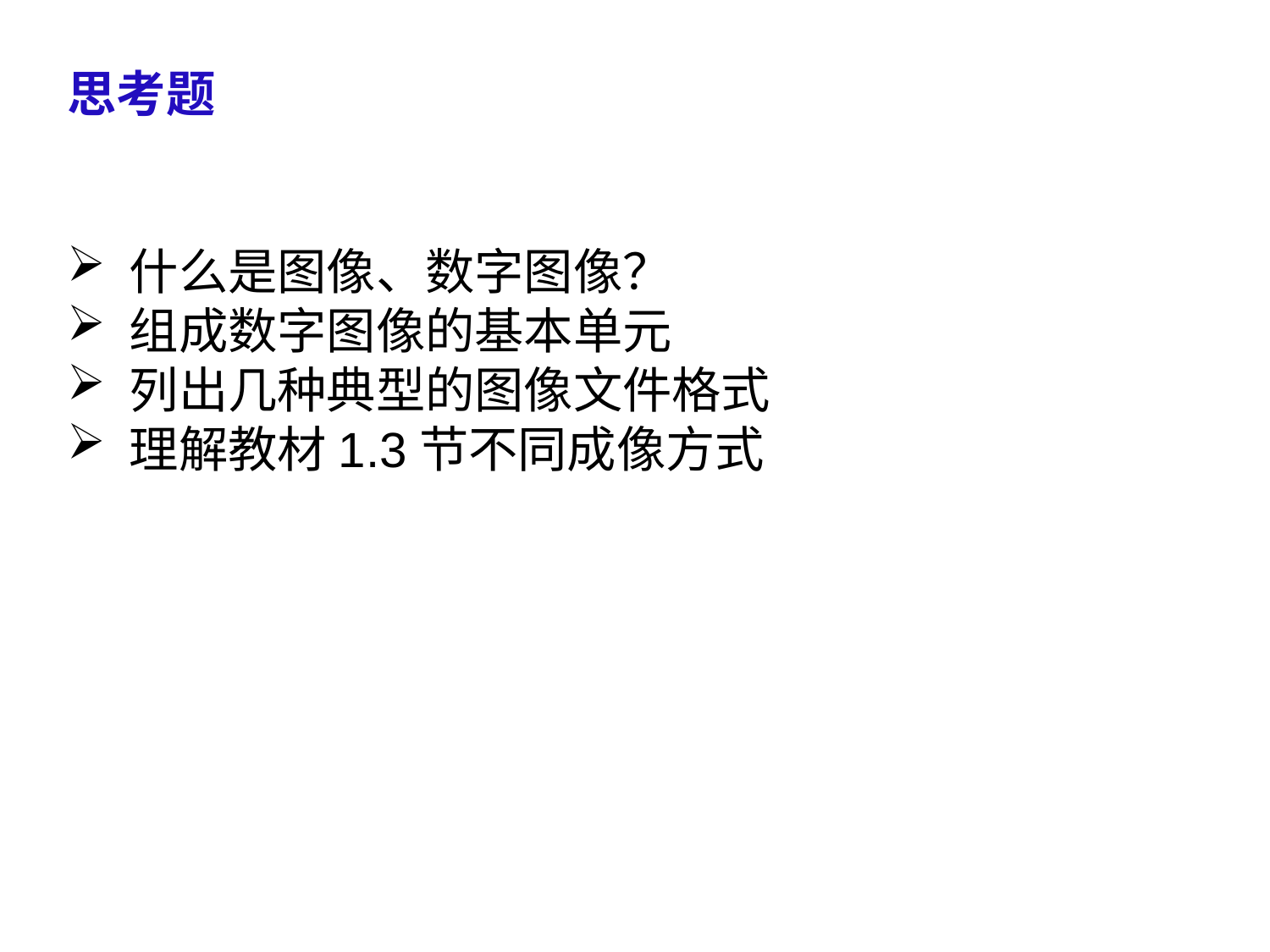

思考题

 什么是图像、数字图像？
 组成数字图像的基本单元
 列出几种典型的图像文件格式
 理解教材1.3节不同成像方式